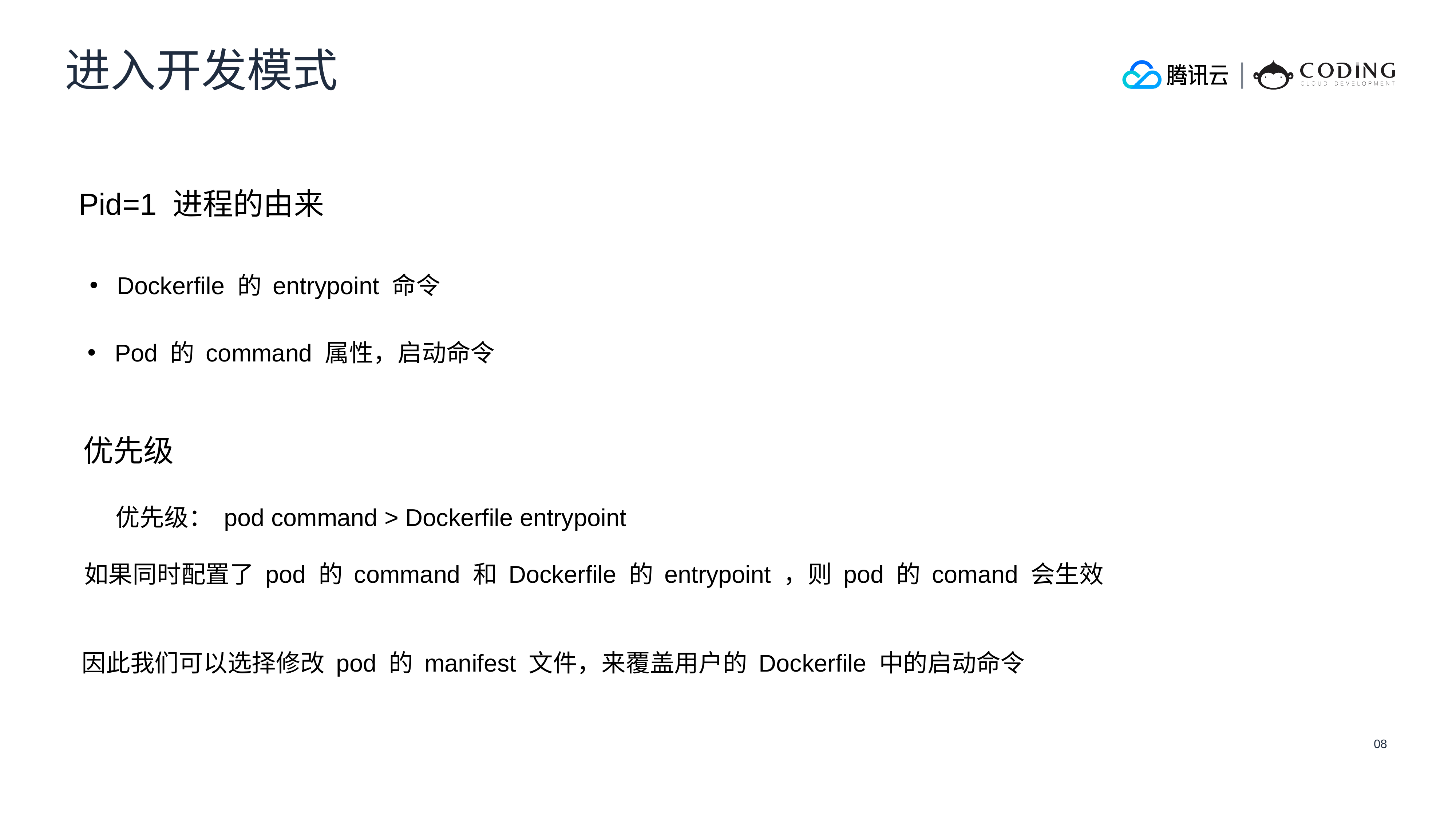

进入开发模式
Pid=1 进程的由来
Dockerfile 的 entrypoint 命令
Pod 的 command 属性，启动命令
优先级
优先级： pod command > Dockerfile entrypoint
如果同时配置了 pod 的 command 和 Dockerfile 的 entrypoint ，则 pod 的 comand 会生效
因此我们可以选择修改 pod 的 manifest 文件，来覆盖用户的 Dockerfile 中的启动命令
08